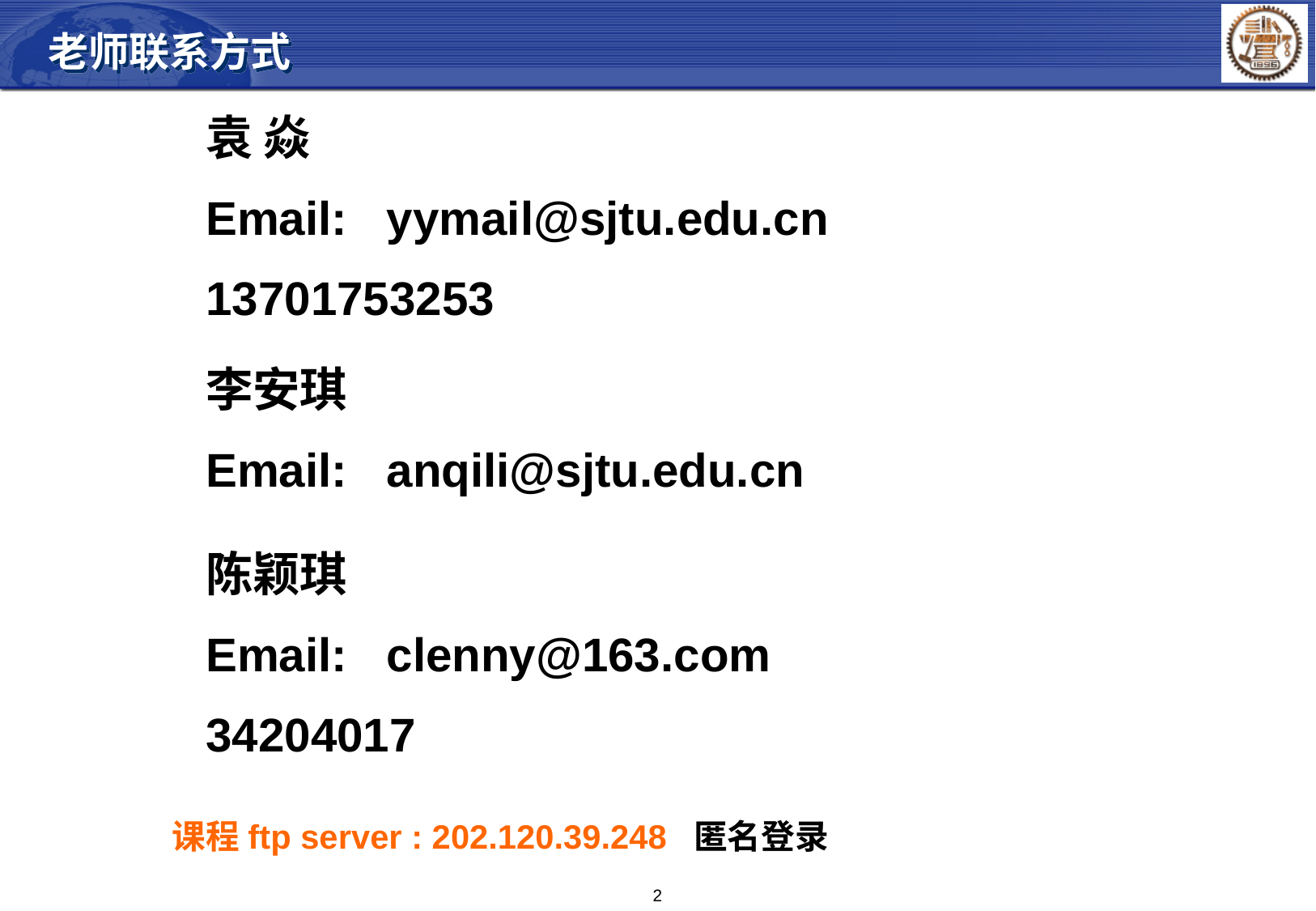

老师联系方式
袁 焱
Email:   yymail@sjtu.edu.cn
13701753253
李安琪
Email:   anqili@sjtu.edu.cn
陈颖琪
Email:   clenny@163.com
34204017
课程ftp server : 202.120.39.248  匿名登录
2